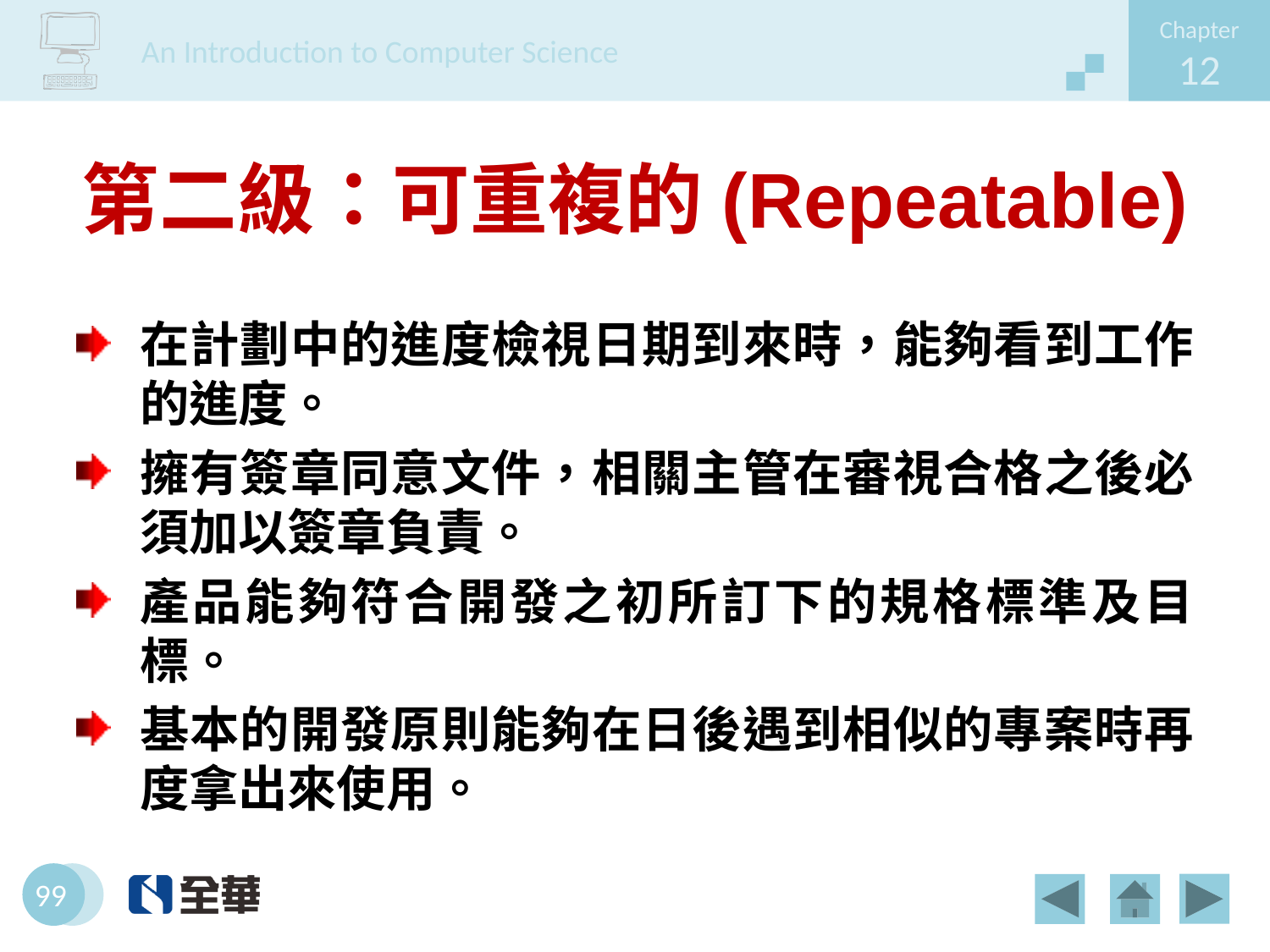

# 第二級：可重複的(Repeatable)
在計劃中的進度檢視日期到來時，能夠看到工作的進度。
擁有簽章同意文件，相關主管在審視合格之後必須加以簽章負責。
產品能夠符合開發之初所訂下的規格標準及目標。
基本的開發原則能夠在日後遇到相似的專案時再度拿出來使用。